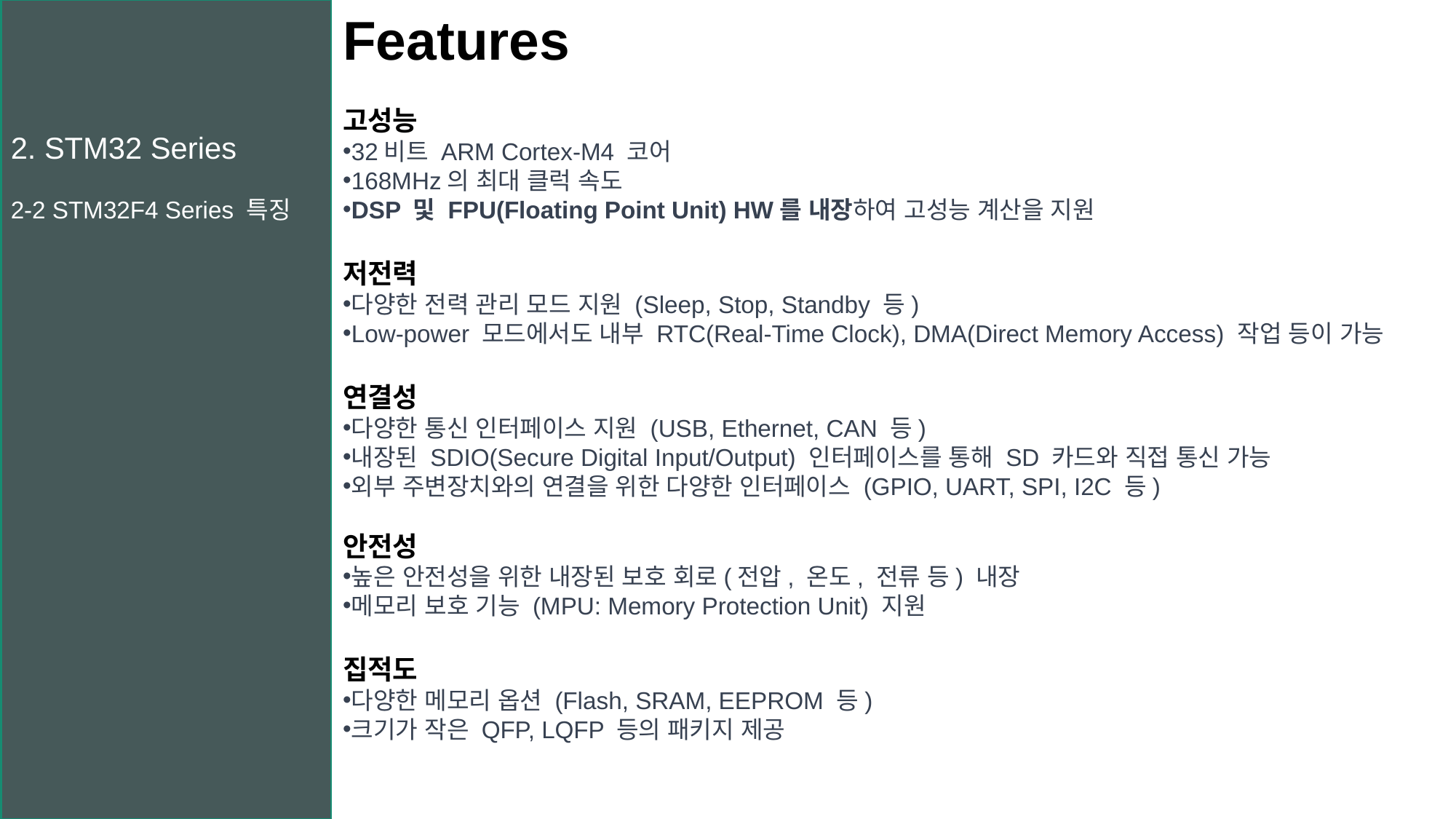

Features

고성능
32비트 ARM Cortex-M4 코어
168MHz의 최대 클럭 속도
DSP 및 FPU(Floating Point Unit) HW를 내장하여 고성능 계산을 지원

저전력
다양한 전력 관리 모드 지원 (Sleep, Stop, Standby 등)
Low-power 모드에서도 내부 RTC(Real-Time Clock), DMA(Direct Memory Access) 작업 등이 가능

연결성
다양한 통신 인터페이스 지원 (USB, Ethernet, CAN 등)
내장된 SDIO(Secure Digital Input/Output) 인터페이스를 통해 SD 카드와 직접 통신 가능
외부 주변장치와의 연결을 위한 다양한 인터페이스 (GPIO, UART, SPI, I2C 등)

안전성
높은 안전성을 위한 내장된 보호 회로(전압, 온도, 전류 등) 내장
메모리 보호 기능 (MPU: Memory Protection Unit) 지원

집적도
다양한 메모리 옵션 (Flash, SRAM, EEPROM 등)
크기가 작은 QFP, LQFP 등의 패키지 제공

2. STM32 Series

2-2 STM32F4 Series 특징